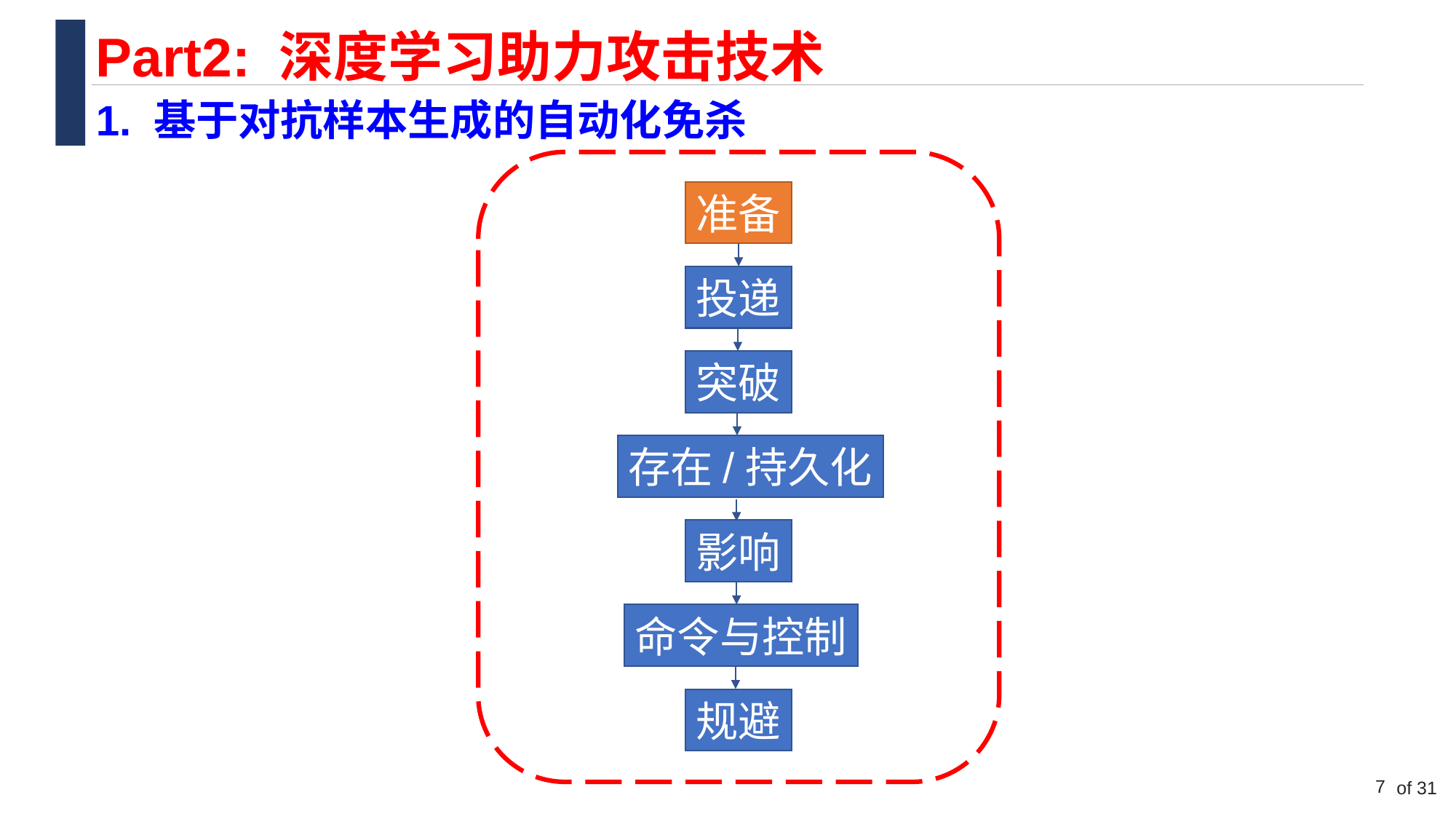

Part2: 深度学习助力攻击技术
1. 基于对抗样本生成的自动化免杀

准备
投递
突破
存在/持久化
影响
命令与控制
规避
7